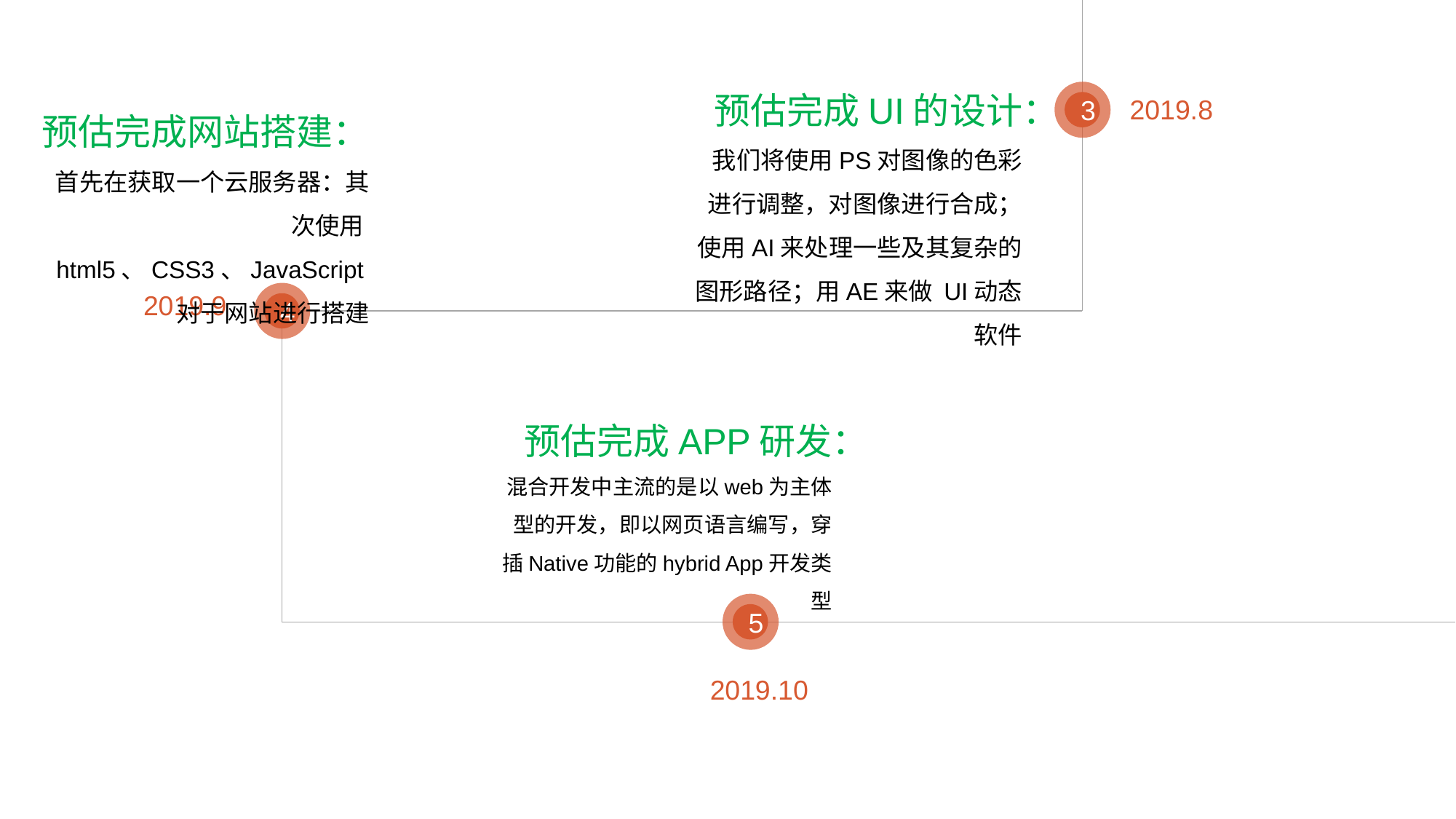

预估完成UI的设计：
我们将使用PS对图像的色彩进行调整，对图像进行合成；使用AI来处理一些及其复杂的图形路径；用AE来做 UI动态软件

3
预估完成网站搭建：
首先在获取一个云服务器：其次使用html5、CSS3、JavaScript对于网站进行搭建
2019.8

4
2019.9
预估完成APP研发：
混合开发中主流的是以web为主体型的开发，即以网页语言编写，穿插Native功能的hybrid App开发类型

5
2019.10